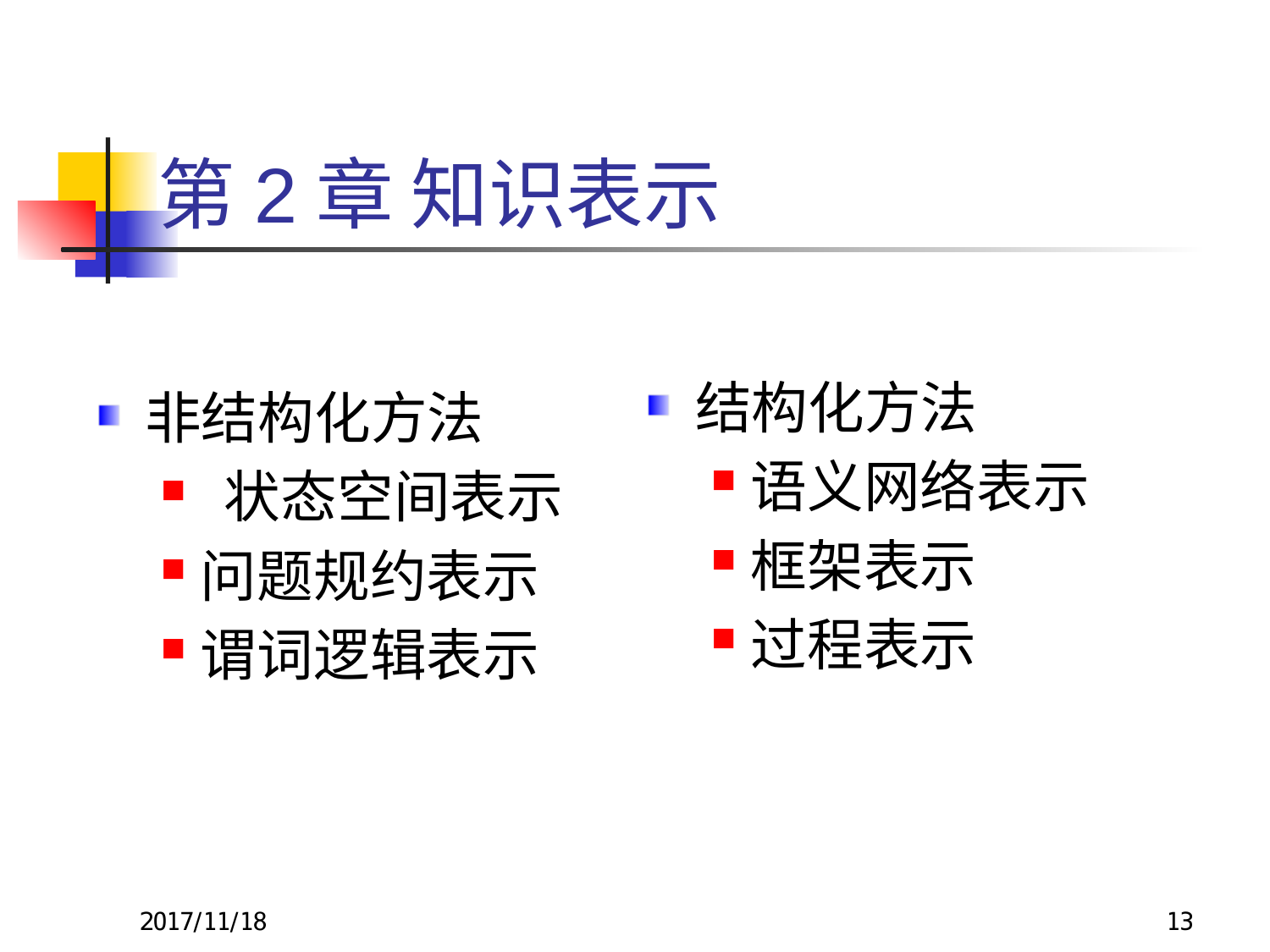

# 第2章 知识表示
结构化方法
语义网络表示
框架表示
过程表示
非结构化方法
状态空间表示
问题规约表示
谓词逻辑表示
2017/11/18
13